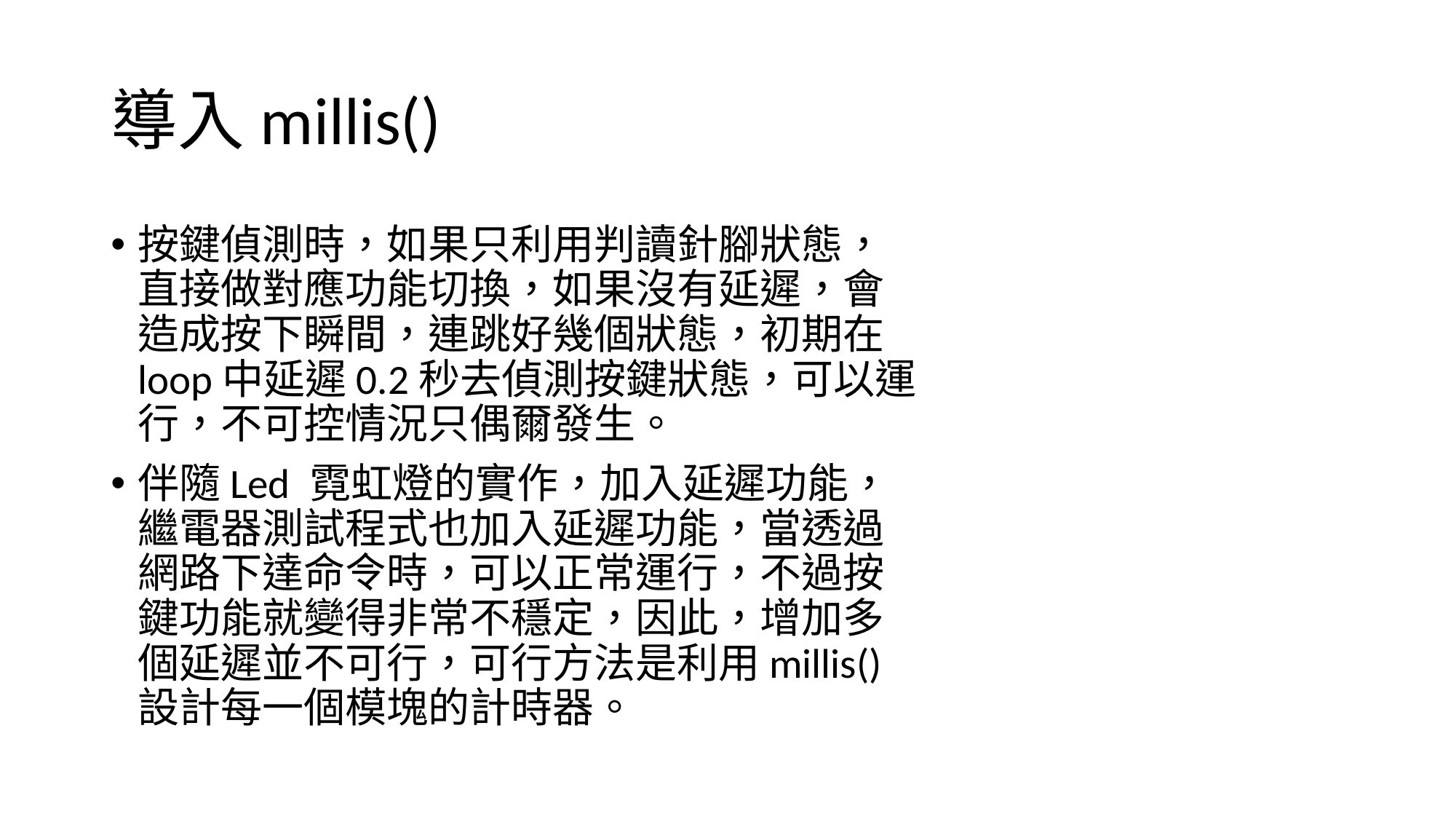

# 導入millis()
按鍵偵測時，如果只利用判讀針腳狀態，直接做對應功能切換，如果沒有延遲，會造成按下瞬間，連跳好幾個狀態，初期在loop中延遲0.2秒去偵測按鍵狀態，可以運行，不可控情況只偶爾發生。
伴隨Led 霓虹燈的實作，加入延遲功能，繼電器測試程式也加入延遲功能，當透過網路下達命令時，可以正常運行，不過按鍵功能就變得非常不穩定，因此，增加多個延遲並不可行，可行方法是利用millis()設計每一個模塊的計時器。